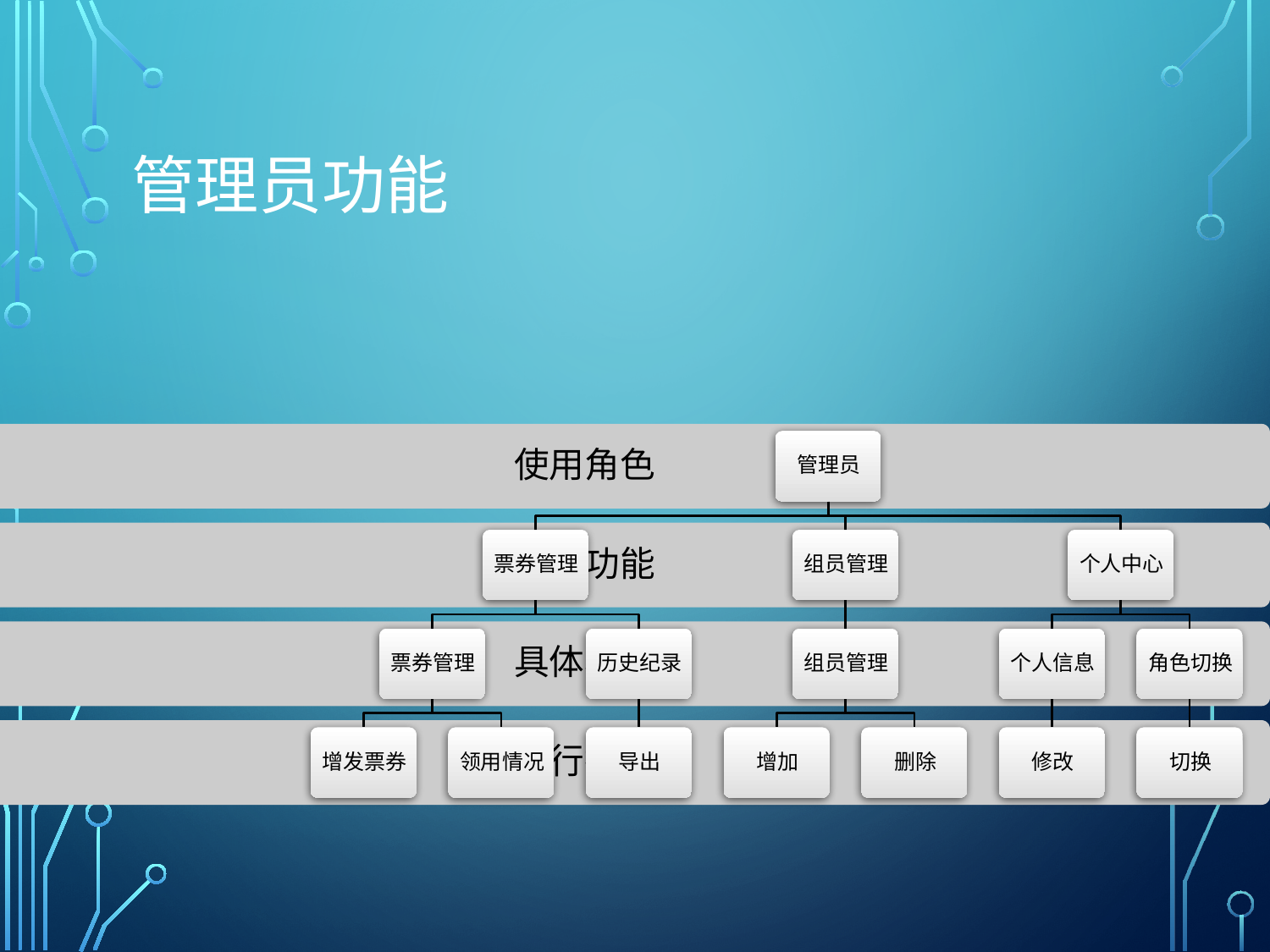

# 管理员功能
执行操作
具体功能
页面功能
使用角色
管理员
票券管理
票券管理
增发票券
领用情况
历史纪录
导出
组员管理
组员管理
增加
删除
个人中心
个人信息
修改
角色切换
切换